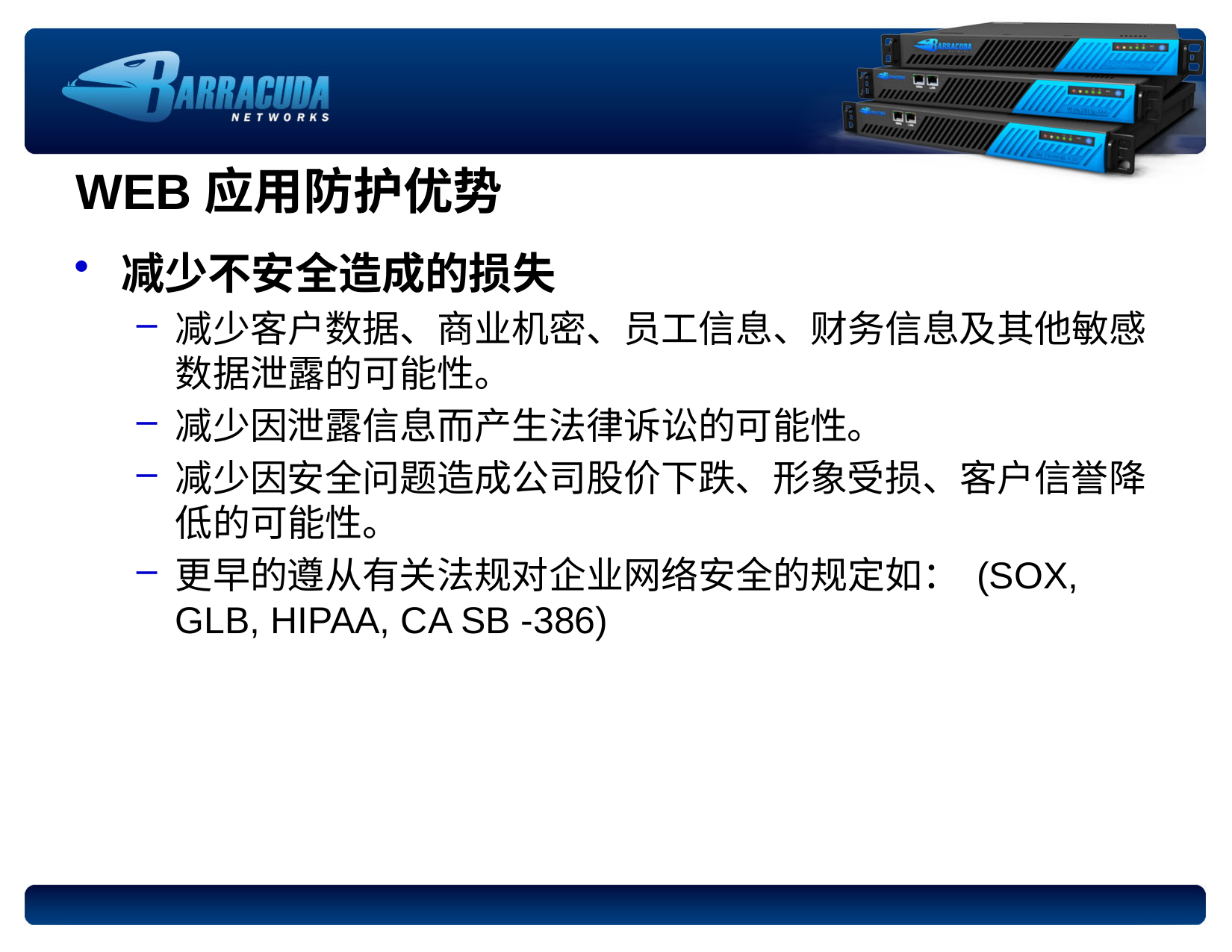

# WEB应用防护优势
减少不安全造成的损失
减少客户数据、商业机密、员工信息、财务信息及其他敏感数据泄露的可能性。
减少因泄露信息而产生法律诉讼的可能性。
减少因安全问题造成公司股价下跌、形象受损、客户信誉降低的可能性。
更早的遵从有关法规对企业网络安全的规定如： (SOX, GLB, HIPAA, CA SB -386)